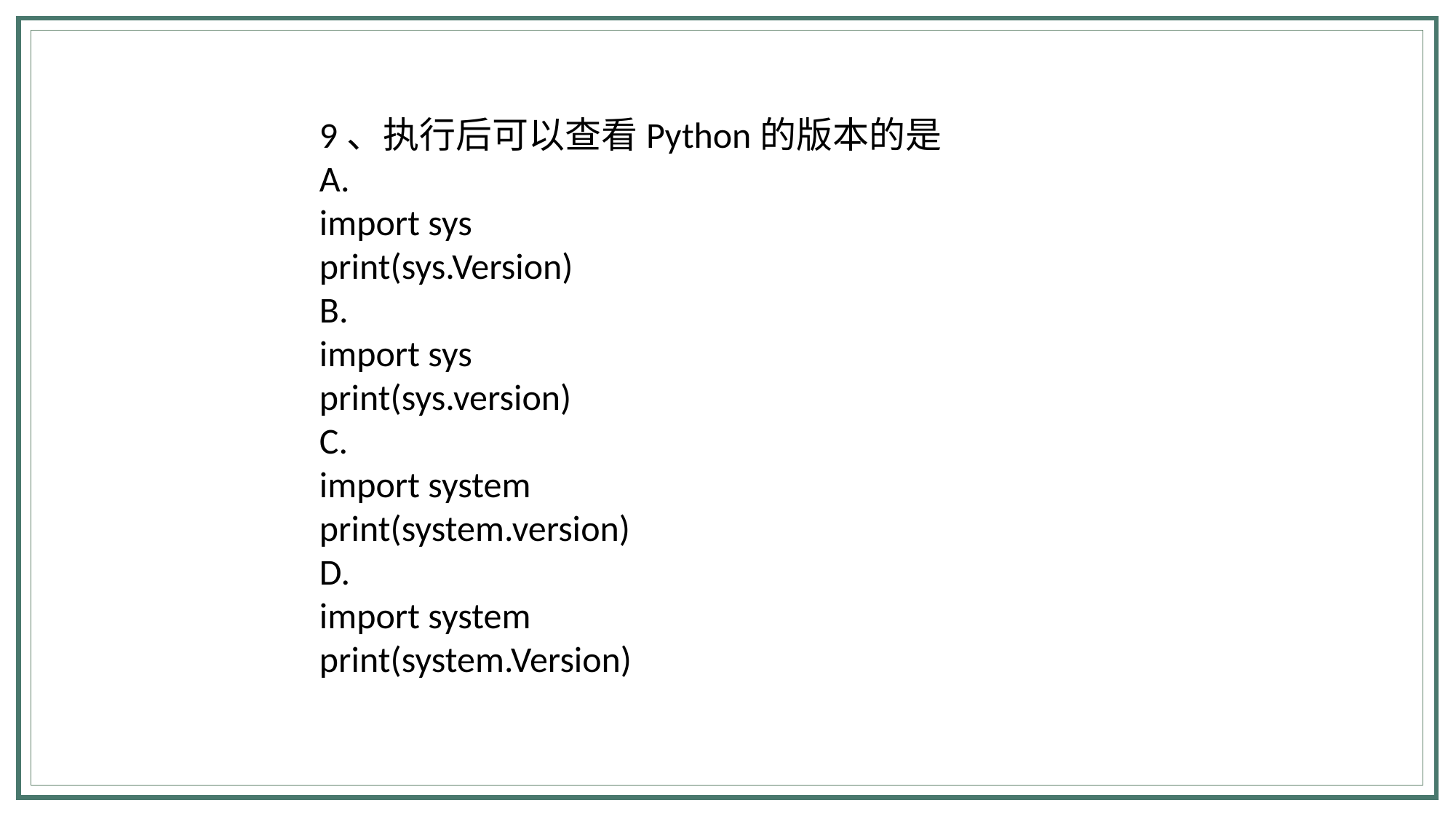

9、执行后可以查看Python的版本的是
A.
import sys
print(sys.Version)
B.
import sys
print(sys.version)
C.
import system
print(system.version)
D.
import system
print(system.Version)